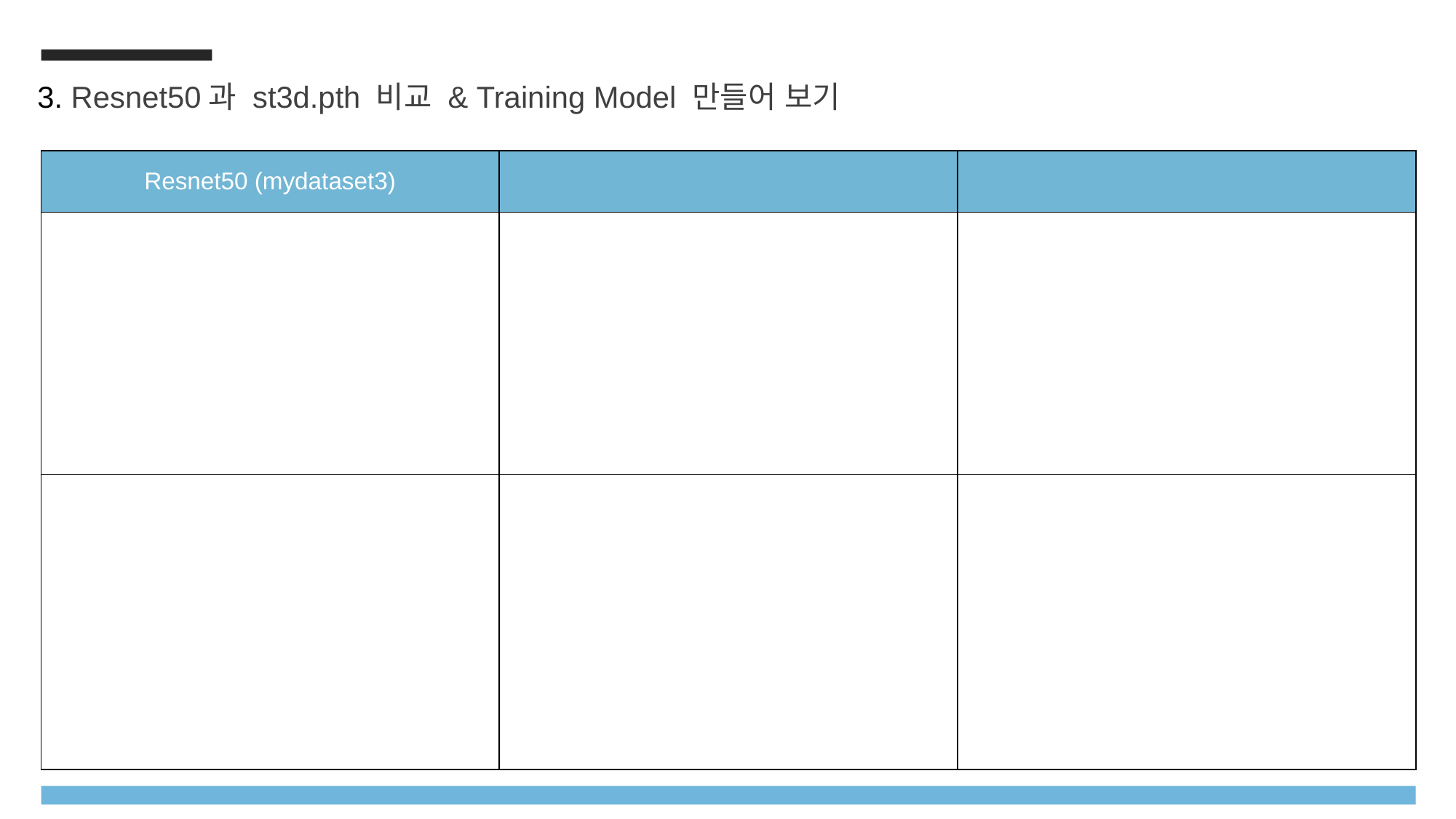

3. Resnet50과 st3d.pth 비교 & Training Model 만들어 보기
| Resnet50 (mydataset3) |  |  |
| --- | --- | --- |
|  |  |  |
|  |  |  |